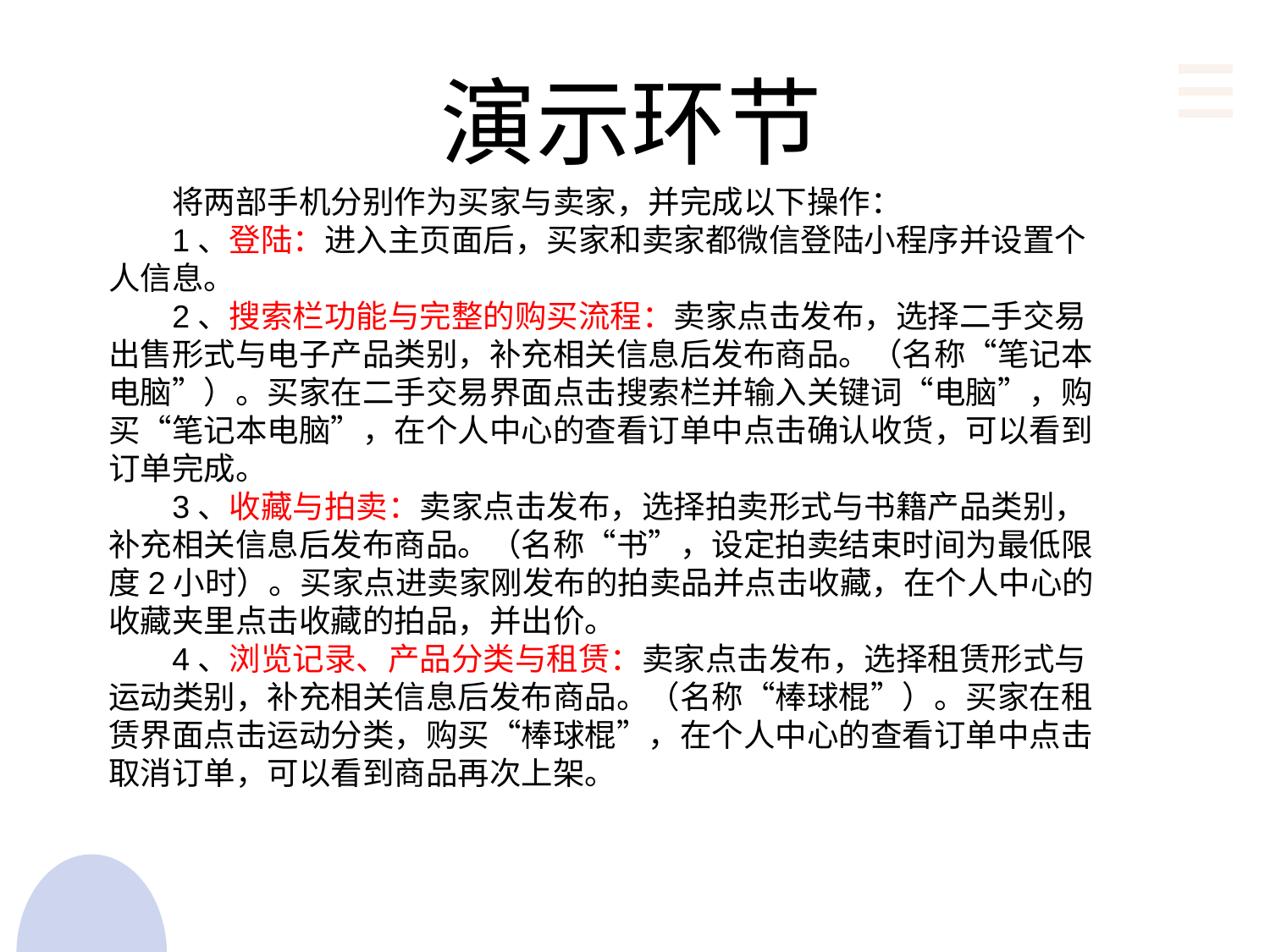

演示环节
将两部手机分别作为买家与卖家，并完成以下操作：
1、登陆：进入主页面后，买家和卖家都微信登陆小程序并设置个人信息。
2、搜索栏功能与完整的购买流程：卖家点击发布，选择二手交易出售形式与电子产品类别，补充相关信息后发布商品。（名称“笔记本电脑”）。买家在二手交易界面点击搜索栏并输入关键词“电脑”，购买“笔记本电脑”，在个人中心的查看订单中点击确认收货，可以看到订单完成。
3、收藏与拍卖：卖家点击发布，选择拍卖形式与书籍产品类别，补充相关信息后发布商品。（名称“书”，设定拍卖结束时间为最低限度2小时）。买家点进卖家刚发布的拍卖品并点击收藏，在个人中心的收藏夹里点击收藏的拍品，并出价。
4、浏览记录、产品分类与租赁：卖家点击发布，选择租赁形式与运动类别，补充相关信息后发布商品。（名称“棒球棍”）。买家在租赁界面点击运动分类，购买“棒球棍”，在个人中心的查看订单中点击取消订单，可以看到商品再次上架。